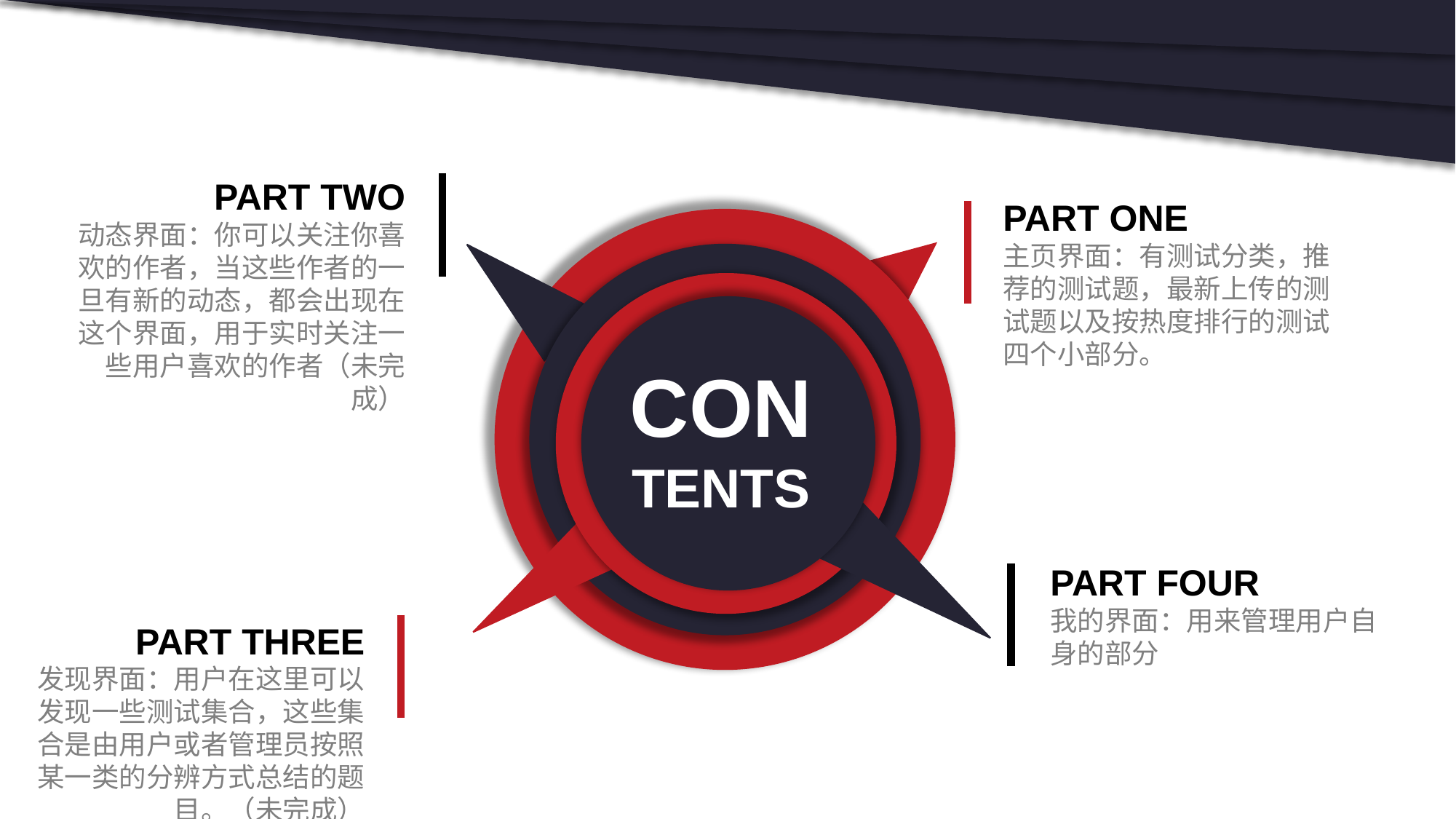

PART TWO
动态界面：你可以关注你喜欢的作者，当这些作者的一旦有新的动态，都会出现在这个界面，用于实时关注一些用户喜欢的作者（未完成）
PART ONE
主页界面：有测试分类，推荐的测试题，最新上传的测试题以及按热度排行的测试四个小部分。

CON
TENTS

PART FOUR
我的界面：用来管理用户自身的部分
PART THREE
发现界面：用户在这里可以发现一些测试集合，这些集合是由用户或者管理员按照某一类的分辨方式总结的题目。（未完成）